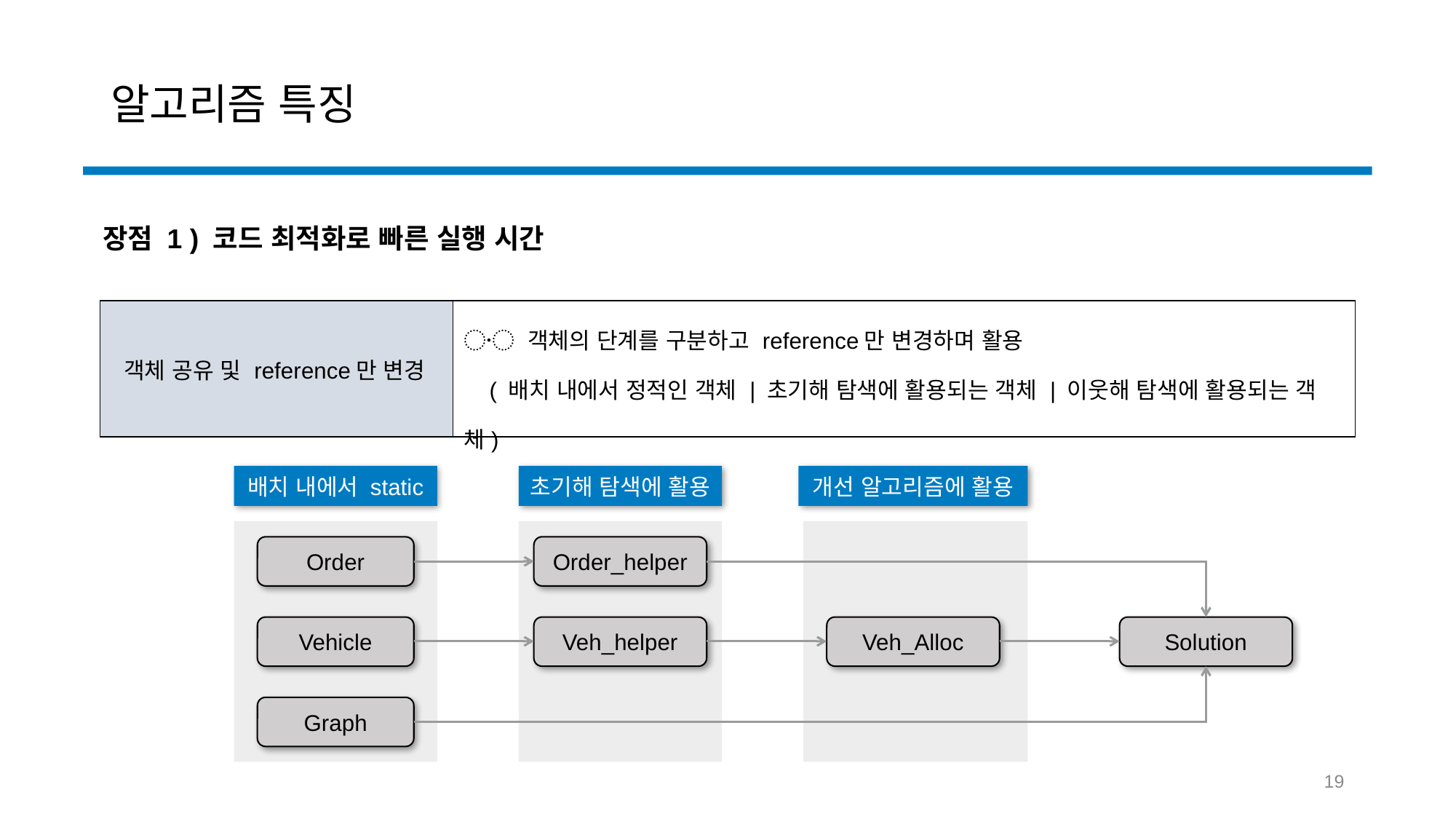

# 알고리즘 특징

장점 1 ) 코드 최적화로 빠른 실행 시간
| 객체 공유 및 reference만 변경 | 〮 객체의 단계를 구분하고 reference만 변경하며 활용 ( 배치 내에서 정적인 객체 | 초기해 탐색에 활용되는 객체 | 이웃해 탐색에 활용되는 객체) |
| --- | --- |
배치 내에서 static
초기해 탐색에 활용
개선 알고리즘에 활용

Order
Order_helper
Vehicle
Veh_helper
Veh_Alloc
Solution
Graph
19